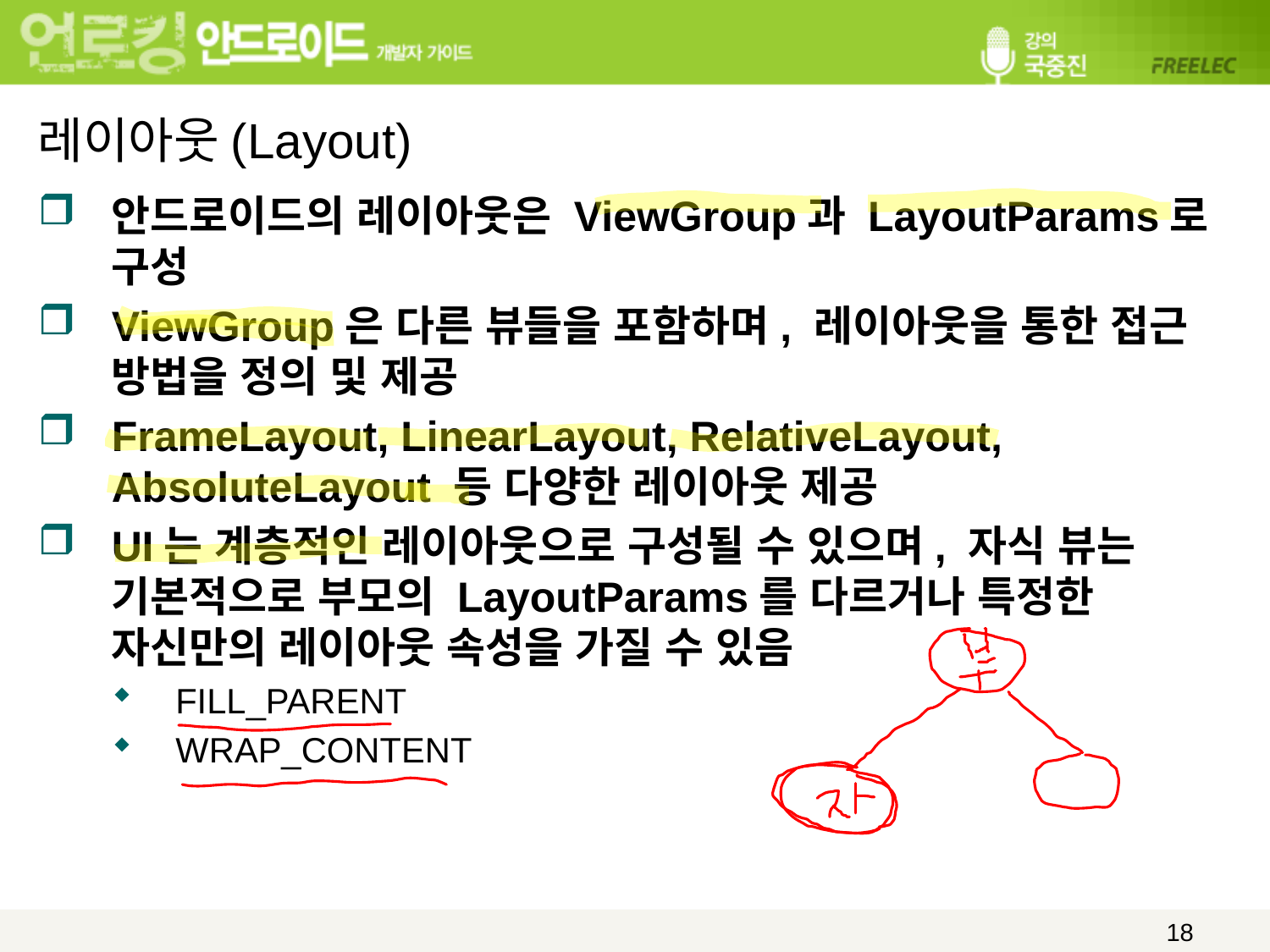

# 레이아웃(Layout)
안드로이드의 레이아웃은 ViewGroup과 LayoutParams로 구성
ViewGroup은 다른 뷰들을 포함하며, 레이아웃을 통한 접근 방법을 정의 및 제공
FrameLayout, LinearLayout, RelativeLayout, AbsoluteLayout 등 다양한 레이아웃 제공
UI는 계층적인 레이아웃으로 구성될 수 있으며, 자식 뷰는 기본적으로 부모의 LayoutParams를 다르거나 특정한 자신만의 레이아웃 속성을 가질 수 있음
FILL_PARENT
WRAP_CONTENT
18